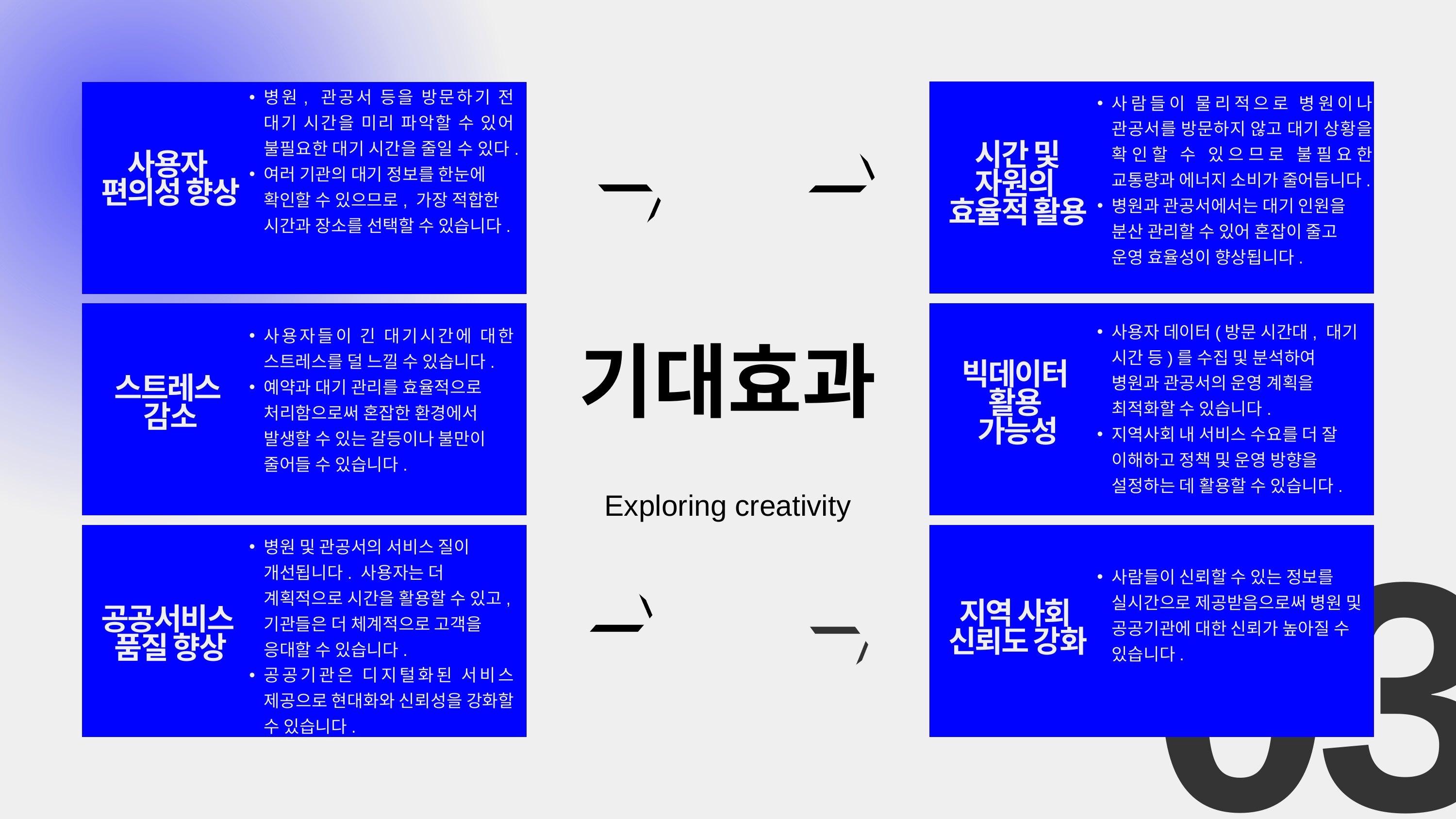

병원, 관공서 등을 방문하기 전 대기 시간을 미리 파악할 수 있어 불필요한 대기 시간을 줄일 수 있다.
여러 기관의 대기 정보를 한눈에 확인할 수 있으므로, 가장 적합한 시간과 장소를 선택할 수 있습니다.

사람들이 물리적으로 병원이나 관공서를 방문하지 않고 대기 상황을 확인할 수 있으므로 불필요한 교통량과 에너지 소비가 줄어듭니다.
병원과 관공서에서는 대기 인원을 분산 관리할 수 있어 혼잡이 줄고 운영 효율성이 향상됩니다.

시간 및
자원의
효율적 활용
사용자
편의성 향상

사용자 데이터(방문 시간대, 대기 시간 등)를 수집 및 분석하여 병원과 관공서의 운영 계획을 최적화할 수 있습니다.
지역사회 내 서비스 수요를 더 잘 이해하고 정책 및 운영 방향을 설정하는 데 활용할 수 있습니다.

사용자들이 긴 대기시간에 대한 스트레스를 덜 느낄 수 있습니다.
예약과 대기 관리를 효율적으로 처리함으로써 혼잡한 환경에서 발생할 수 있는 갈등이나 불만이 줄어들 수 있습니다.

기대효과
빅데이터
활용
가능성
스트레스
감소
Exploring creativity

병원 및 관공서의 서비스 질이 개선됩니다. 사용자는 더 계획적으로 시간을 활용할 수 있고, 기관들은 더 체계적으로 고객을 응대할 수 있습니다.
공공기관은 디지털화된 서비스 제공으로 현대화와 신뢰성을 강화할 수 있습니다.

사람들이 신뢰할 수 있는 정보를 실시간으로 제공받음으로써 병원 및 공공기관에 대한 신뢰가 높아질 수 있습니다.
03
지역 사회
신뢰도 강화
공공서비스
품질 향상